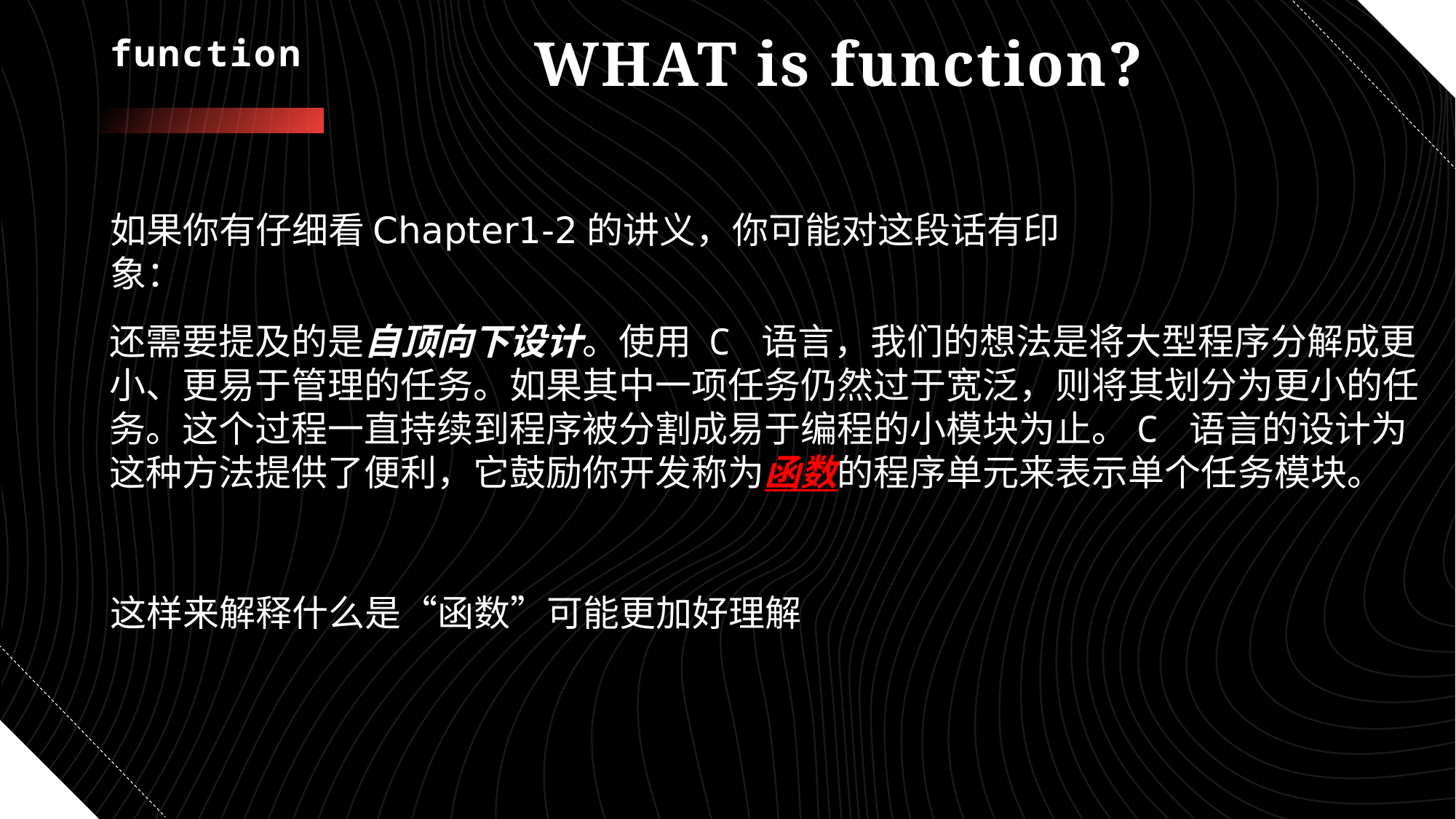

# function
WHAT is function?
如果你有仔细看Chapter1-2的讲义，你可能对这段话有印象：
还需要提及的是自顶向下设计。使用 C 语言，我们的想法是将大型程序分解成更小、更易于管理的任务。如果其中一项任务仍然过于宽泛，则将其划分为更小的任务。这个过程一直持续到程序被分割成易于编程的小模块为止。C 语言的设计为这种方法提供了便利，它鼓励你开发称为函数的程序单元来表示单个任务模块。
这样来解释什么是“函数”可能更加好理解